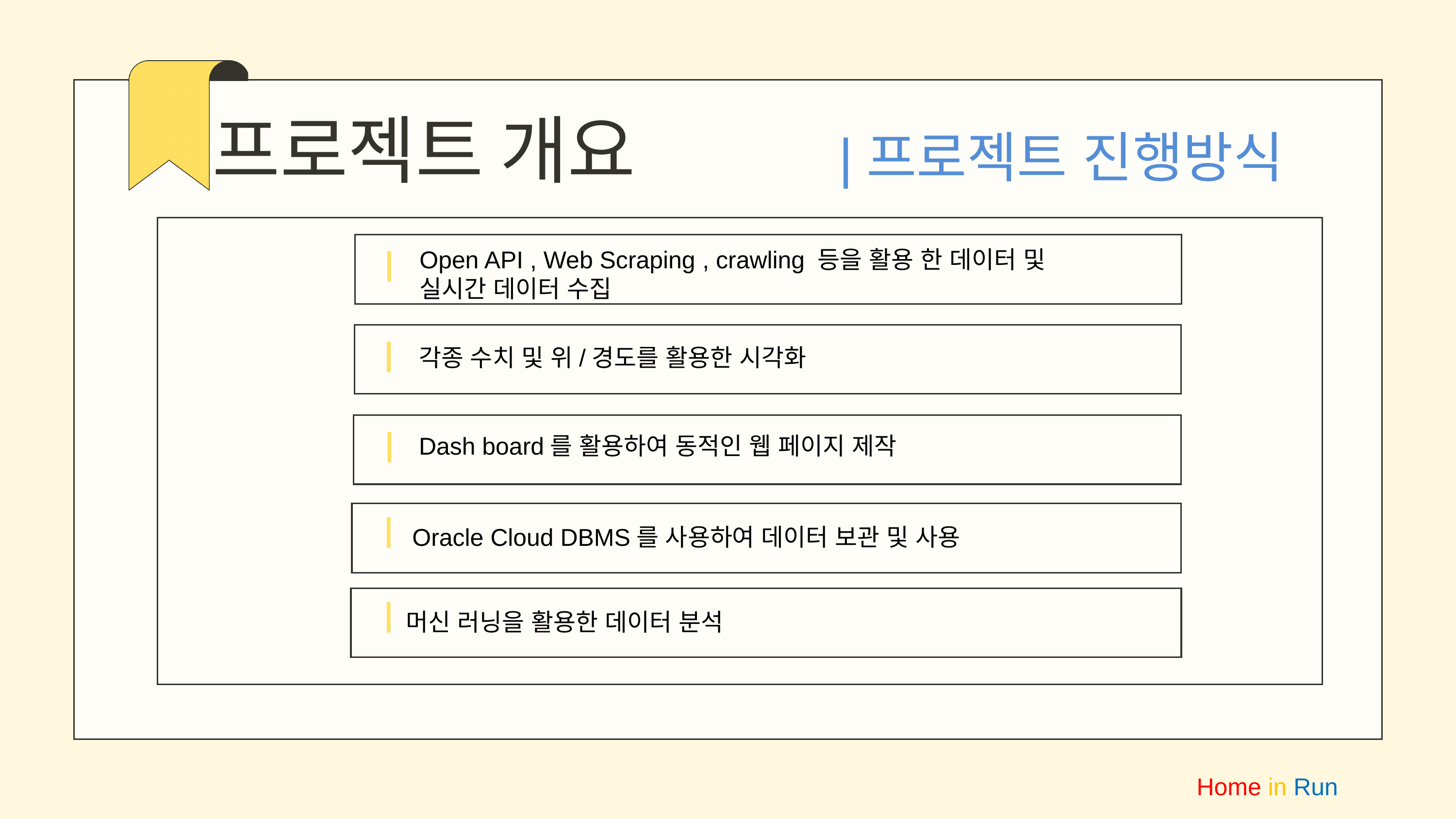

프로젝트 개요         |프로젝트 진행방식

Open API , Web Scraping , crawling 등을 활용 한 데이터 및 실시간 데이터 수집

각종 수치 및 위/경도를 활용한 시각화

Dash board를 활용하여 동적인 웹 페이지 제작

Oracle Cloud DBMS를 사용하여 데이터 보관 및 사용

머신 러닝을 활용한 데이터 분석
Home in Run